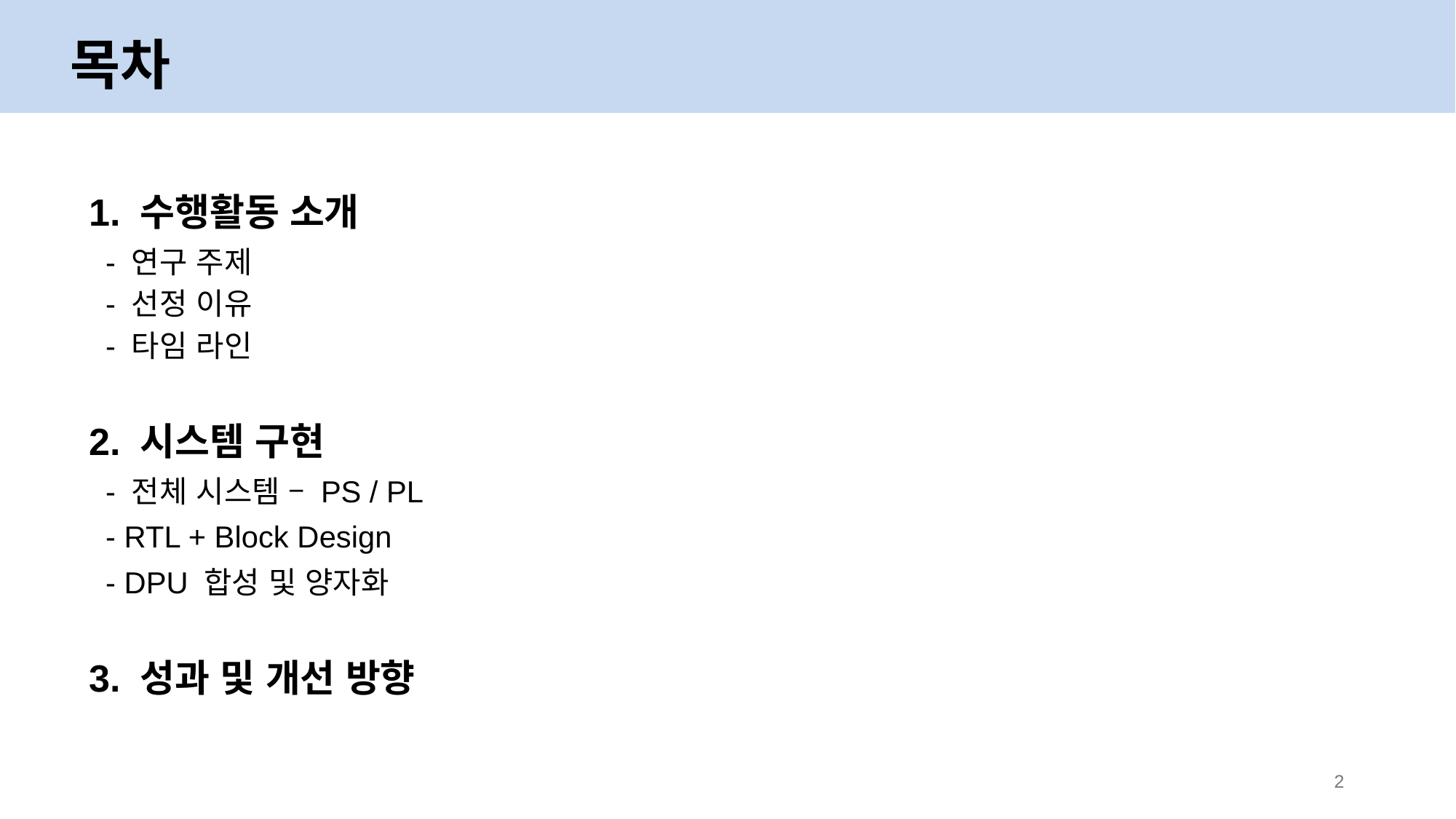

목차
1. 수행활동 소개

  - 연구 주제

  - 선정 이유

  - 타임 라인

2. 시스템 구현

  - 전체 시스템 – PS / PL

  - RTL + Block Design

  - DPU 합성 및 양자화

3. 성과 및 개선 방향
2